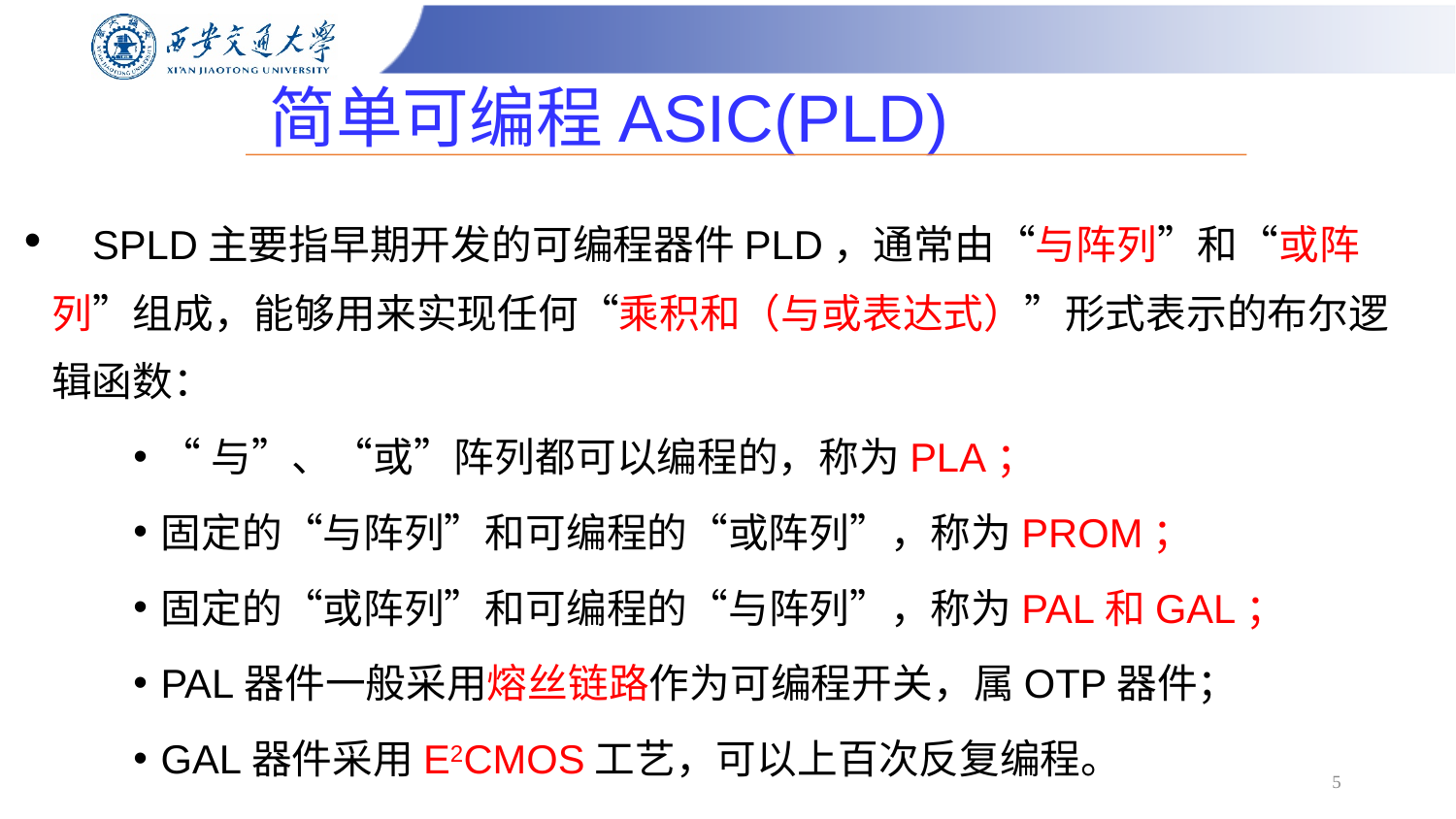

# 简单可编程ASIC(PLD)

   SPLD主要指早期开发的可编程器件PLD，通常由“与阵列”和“或阵列”组成，能够用来实现任何“乘积和（与或表达式）”形式表示的布尔逻辑函数：
“与”、“或”阵列都可以编程的，称为PLA；
固定的“与阵列”和可编程的“或阵列”，称为PROM；
固定的“或阵列”和可编程的“与阵列”，称为PAL和GAL；
PAL器件一般采用熔丝链路作为可编程开关，属OTP器件；
GAL器件采用E2CMOS工艺，可以上百次反复编程。
5